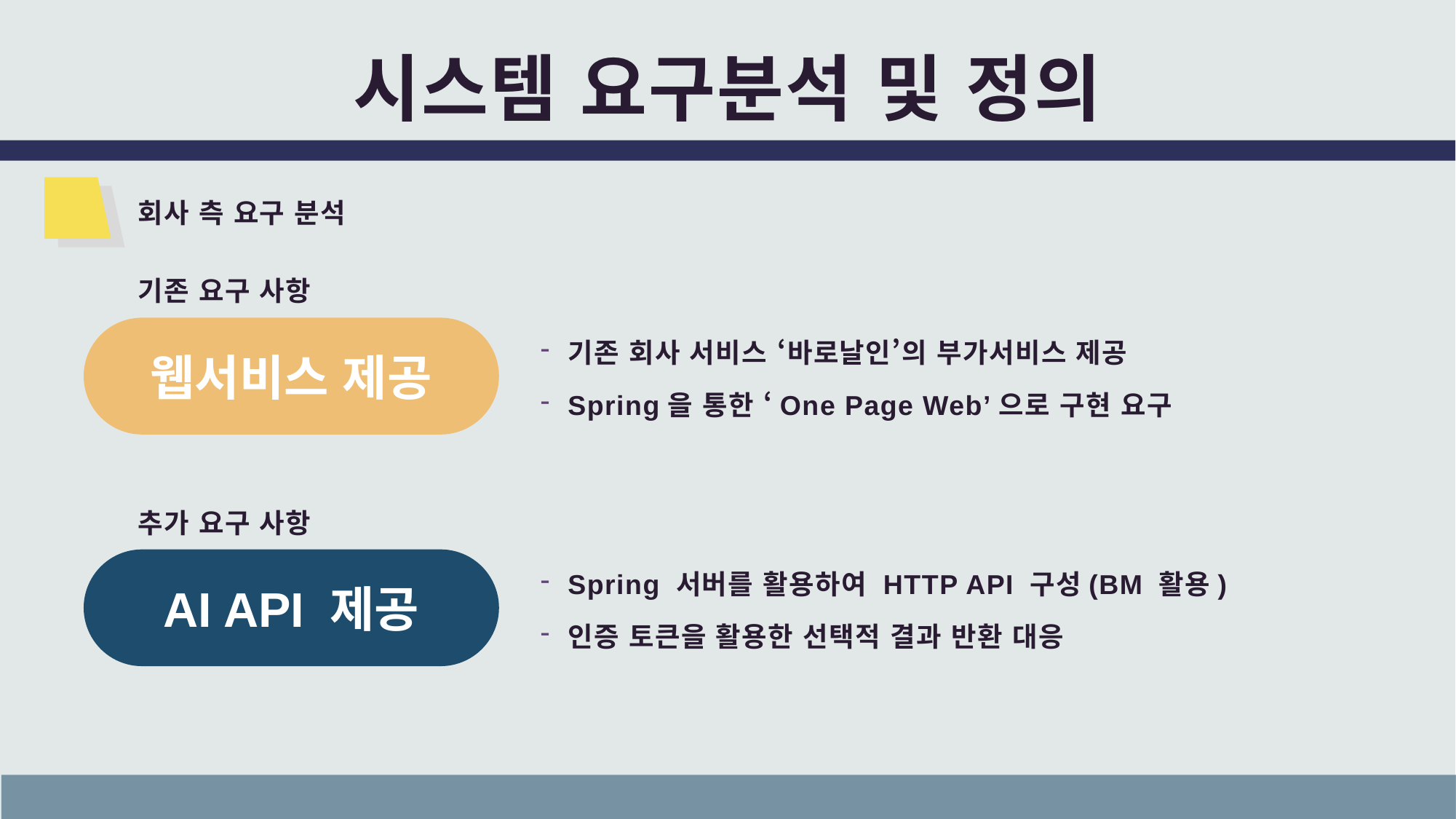

# 시스템 요구분석 및 정의

회사 측 요구 분석

기존 요구 사항
웹서비스 제공
기존 회사 서비스 ‘바로날인’의 부가서비스 제공
Spring을 통한 ‘One Page Web’으로 구현 요구

추가 요구 사항
AI API 제공
Spring 서버를 활용하여 HTTP API 구성(BM 활용)
인증 토큰을 활용한 선택적 결과 반환 대응